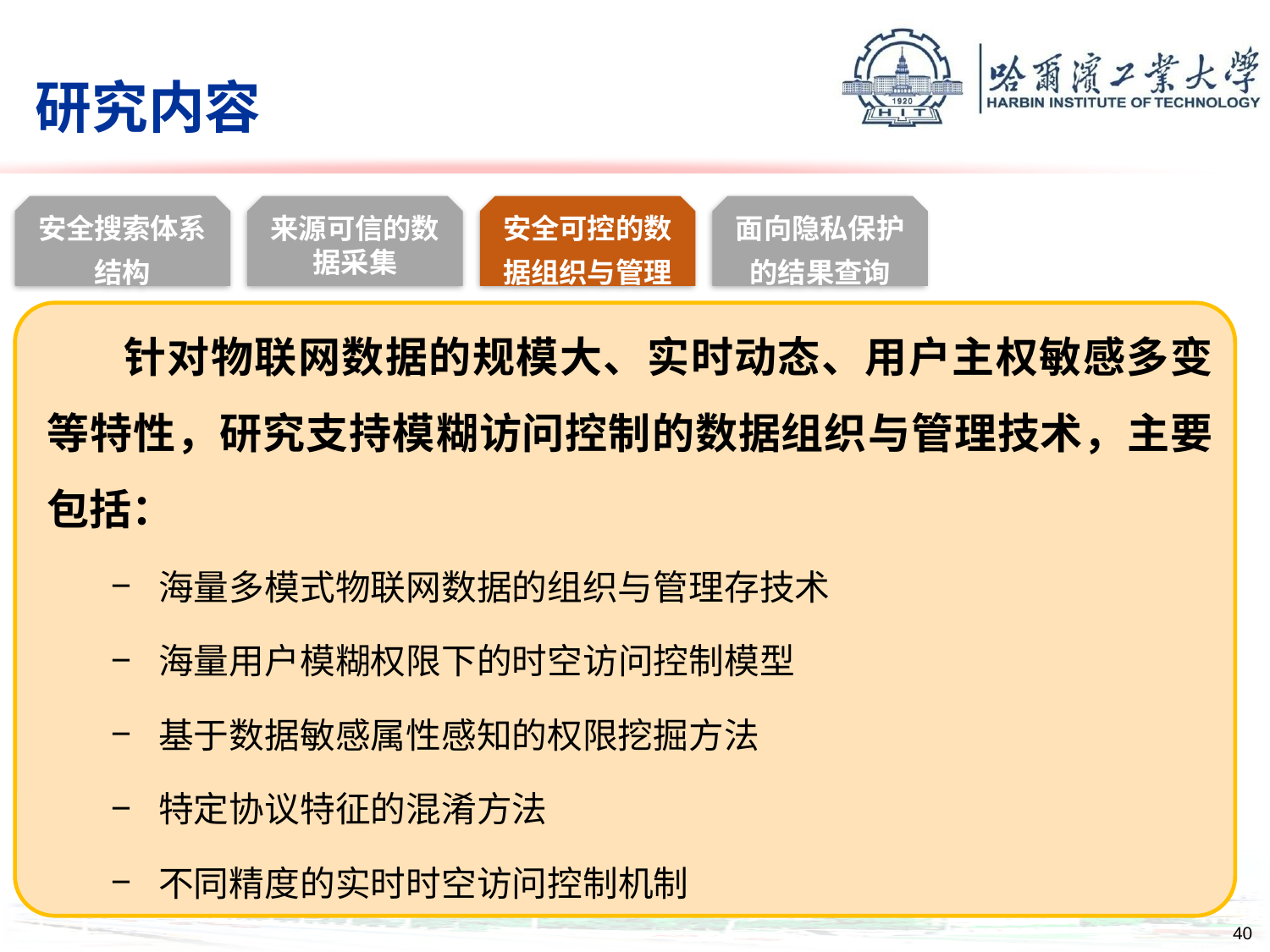

# 研究内容
安全搜索体系结构
来源可信的数据采集
安全可控的数据组织与管理
面向隐私保护的结果查询
      针对物联网数据的规模大、实时动态、用户主权敏感多变等特性，研究支持模糊访问控制的数据组织与管理技术，主要包括：
海量多模式物联网数据的组织与管理存技术
海量用户模糊权限下的时空访问控制模型
基于数据敏感属性感知的权限挖掘方法
特定协议特征的混淆方法
不同精度的实时时空访问控制机制

9/28/14